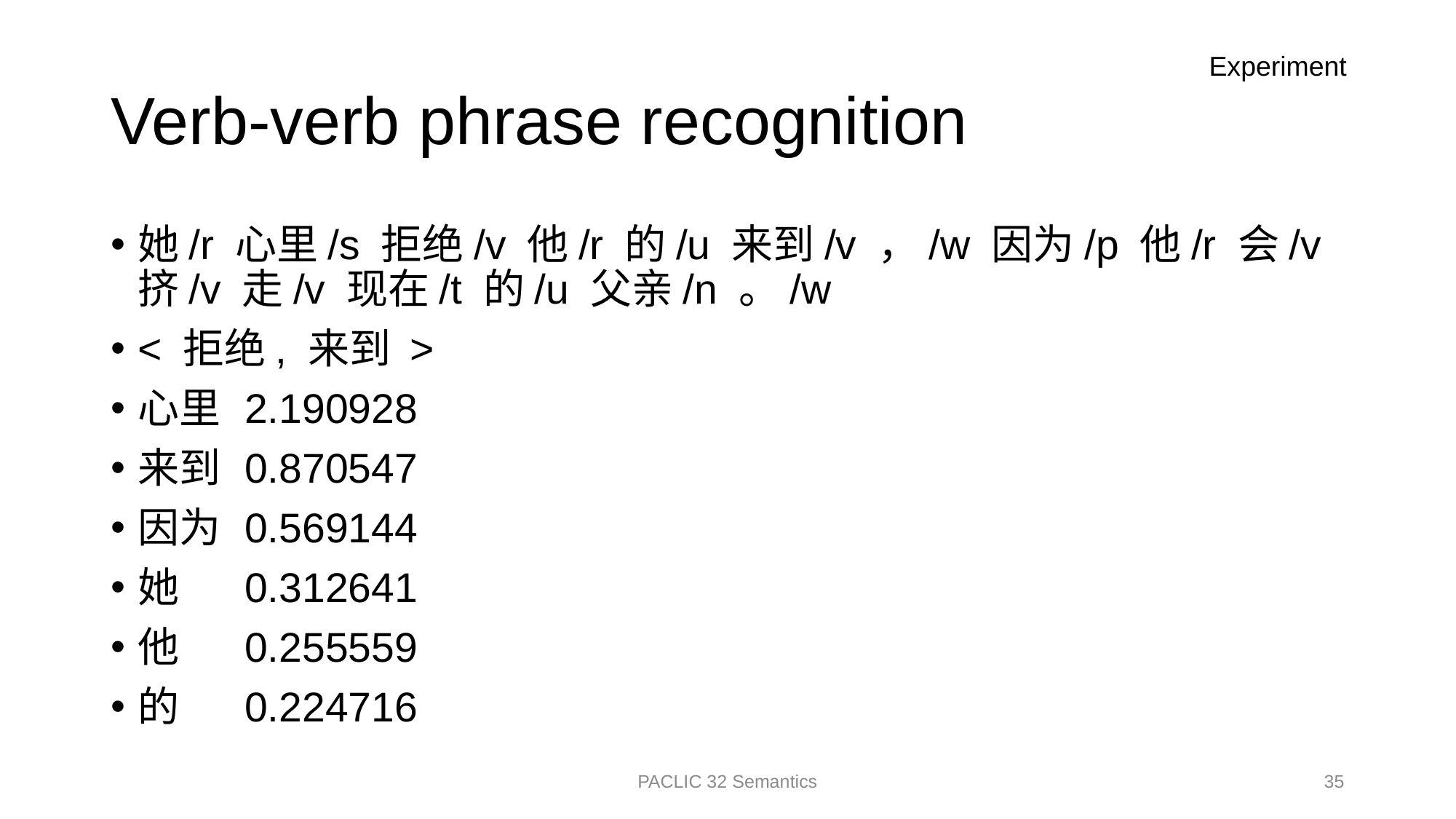

# Verb-verb phrase recognition
Experiment
她/r 心里/s 拒绝/v 他/r 的/u 来到/v ，/w 因为/p 他/r 会/v 挤/v 走/v 现在/t 的/u 父亲/n 。/w
< 拒绝, 来到 >
心里	2.190928
来到	0.870547
因为	0.569144
她		0.312641
他		0.255559
的		0.224716
PACLIC 32 Semantics
35